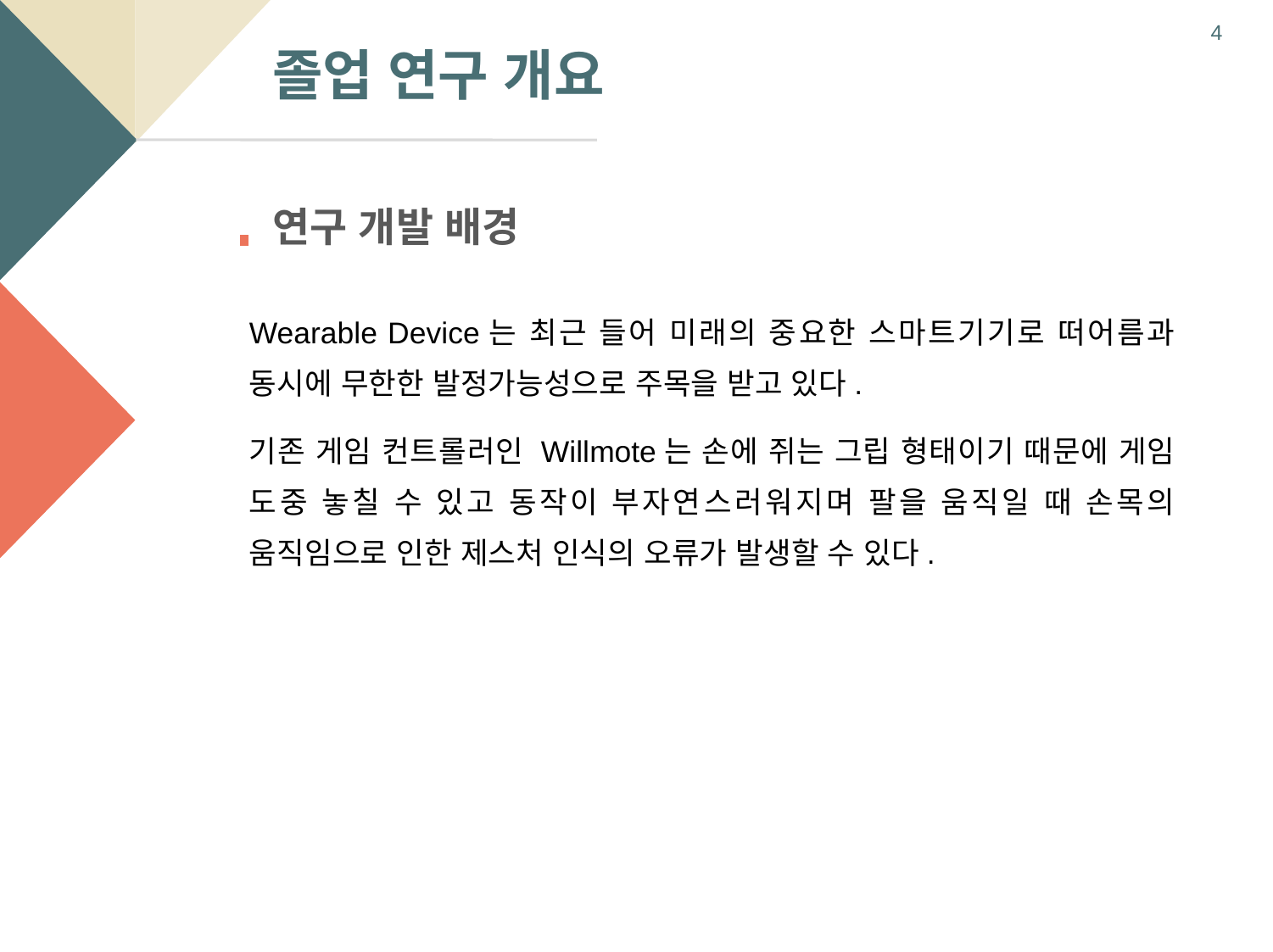

4
졸업 연구 개요
연구 개발 배경

Wearable Device는 최근 들어 미래의 중요한 스마트기기로 떠어름과 동시에 무한한 발정가능성으로 주목을 받고 있다.
기존 게임 컨트롤러인 Willmote는 손에 쥐는 그립 형태이기 때문에 게임 도중 놓칠 수 있고 동작이 부자연스러워지며 팔을 움직일 때 손목의 움직임으로 인한 제스처 인식의 오류가 발생할 수 있다.